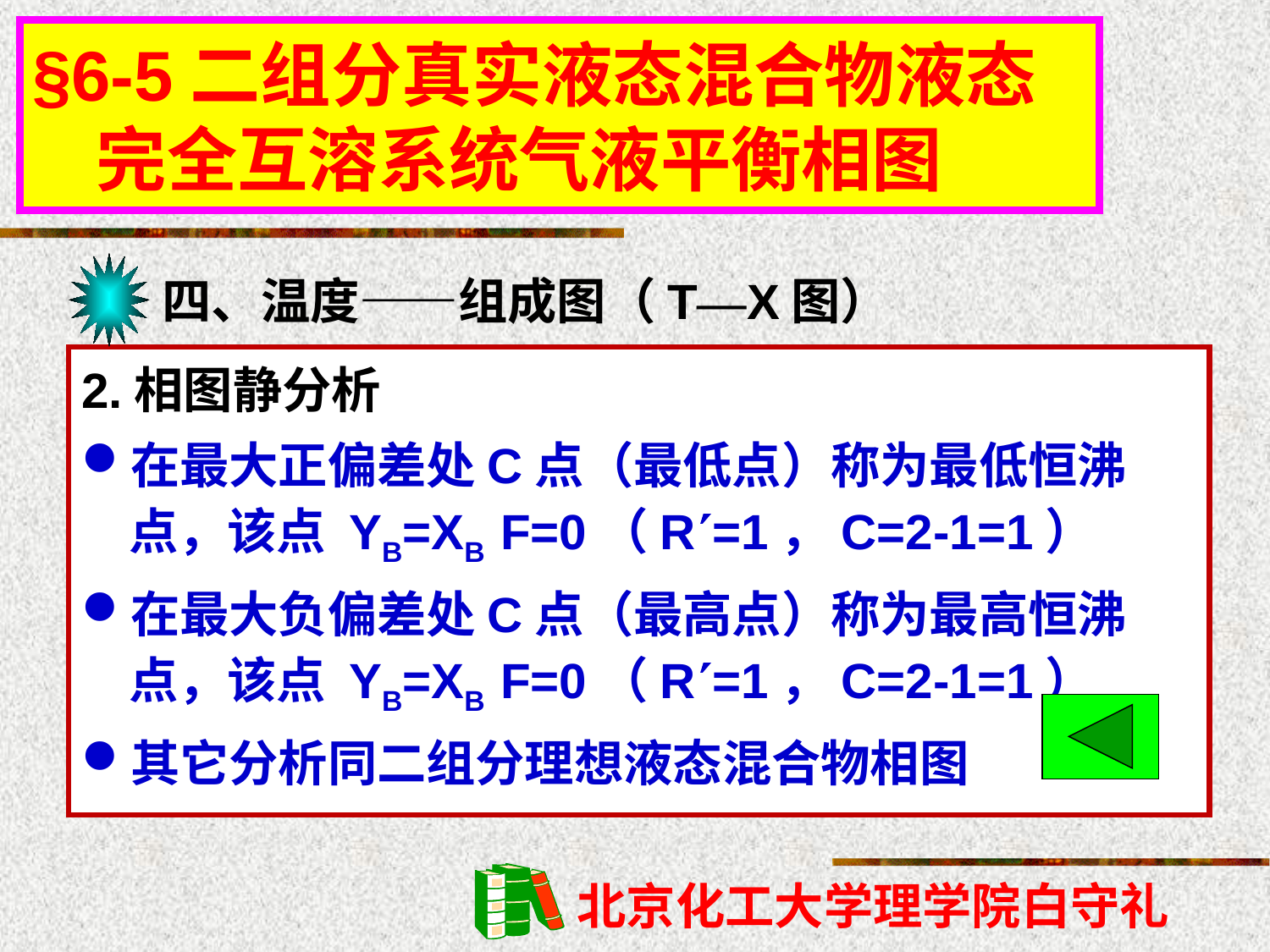

§6-5二组分真实液态混合物液态
    完全互溶系统气液平衡相图
四、温度——组成图（T—X图）

2.相图静分析
在最大正偏差处C点（最低点）称为最低恒沸点，该点 YB=XB  F=0（R′=1，C=2-1=1）
在最大负偏差处C点（最高点）称为最高恒沸点，该点 YB=XB  F=0（R′=1，C=2-1=1）
其它分析同二组分理想液态混合物相图